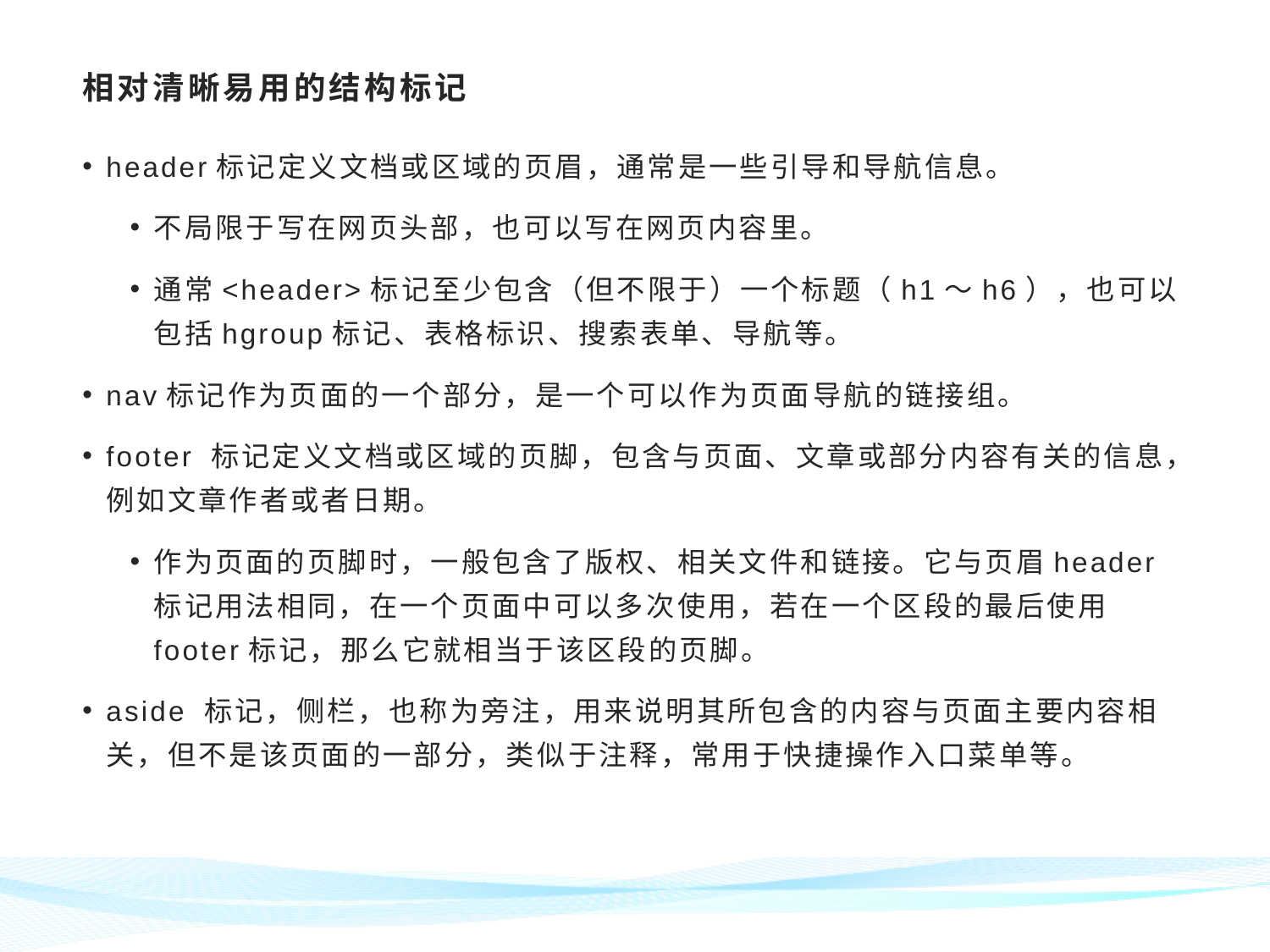

# 相对清晰易用的结构标记
header标记定义文档或区域的页眉，通常是一些引导和导航信息。
不局限于写在网页头部，也可以写在网页内容里。
通常<header>标记至少包含（但不限于）一个标题（h1～h6），也可以包括hgroup标记、表格标识、搜索表单、导航等。
nav标记作为页面的一个部分，是一个可以作为页面导航的链接组。
footer 标记定义文档或区域的页脚，包含与页面、文章或部分内容有关的信息，例如文章作者或者日期。
作为页面的页脚时，一般包含了版权、相关文件和链接。它与页眉header 标记用法相同，在一个页面中可以多次使用，若在一个区段的最后使用footer标记，那么它就相当于该区段的页脚。
aside 标记，侧栏，也称为旁注，用来说明其所包含的内容与页面主要内容相关，但不是该页面的一部分，类似于注释，常用于快捷操作入口菜单等。